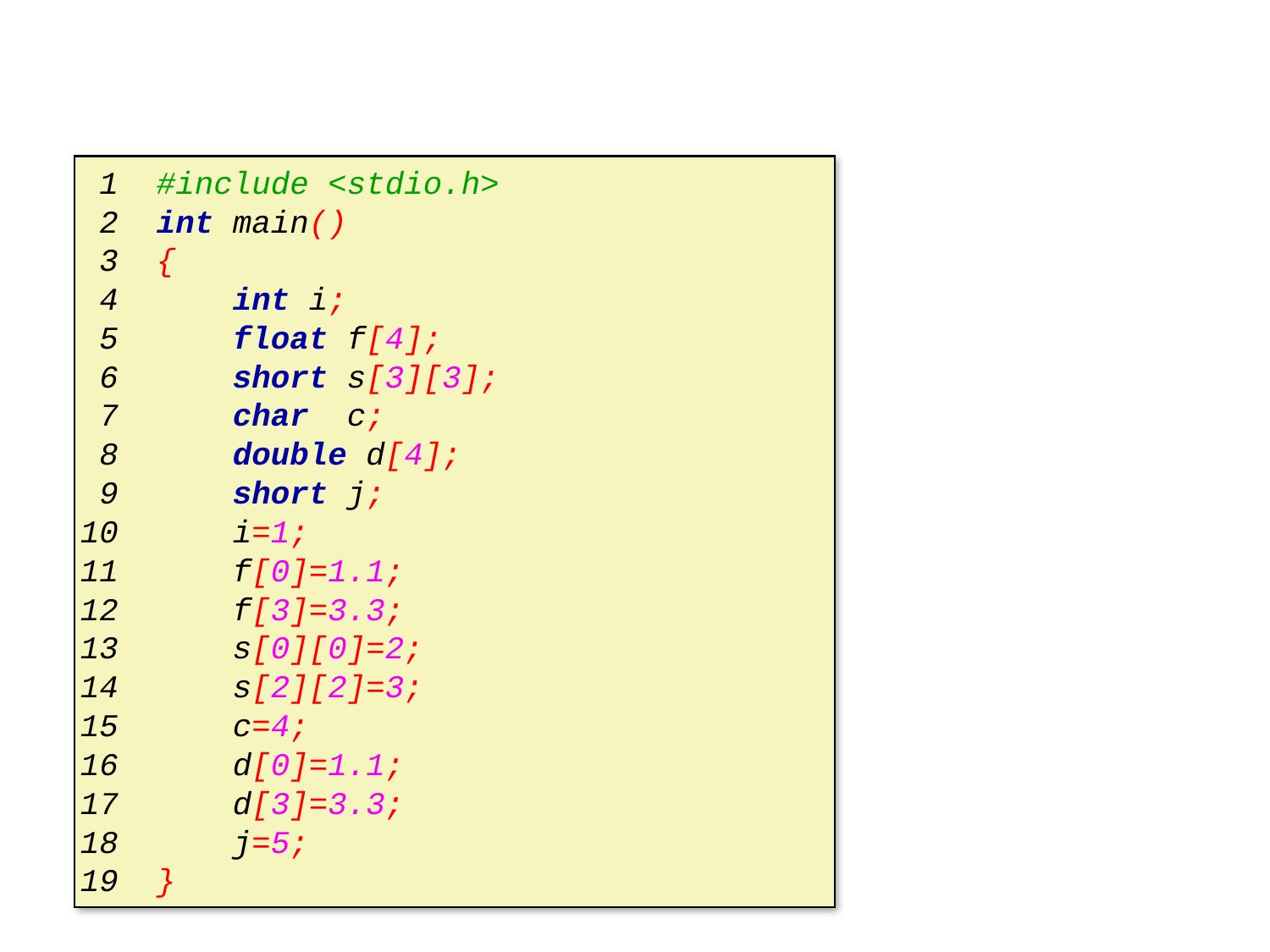

# 存储器操作数的寻址方式
 1  #include <stdio.h>
 2  int main()
 3  {
 4      int i;
 5      float f[4];
 6      short s[3][3];
 7      char  c;
 8      double d[4];
 9      short j;
10      i=1;
11      f[0]=1.1;
12      f[3]=3.3;
13      s[0][0]=2;
14      s[2][2]=3;
15      c=4;
16      d[0]=1.1;
17      d[3]=3.3;
18      j=5;
19  }